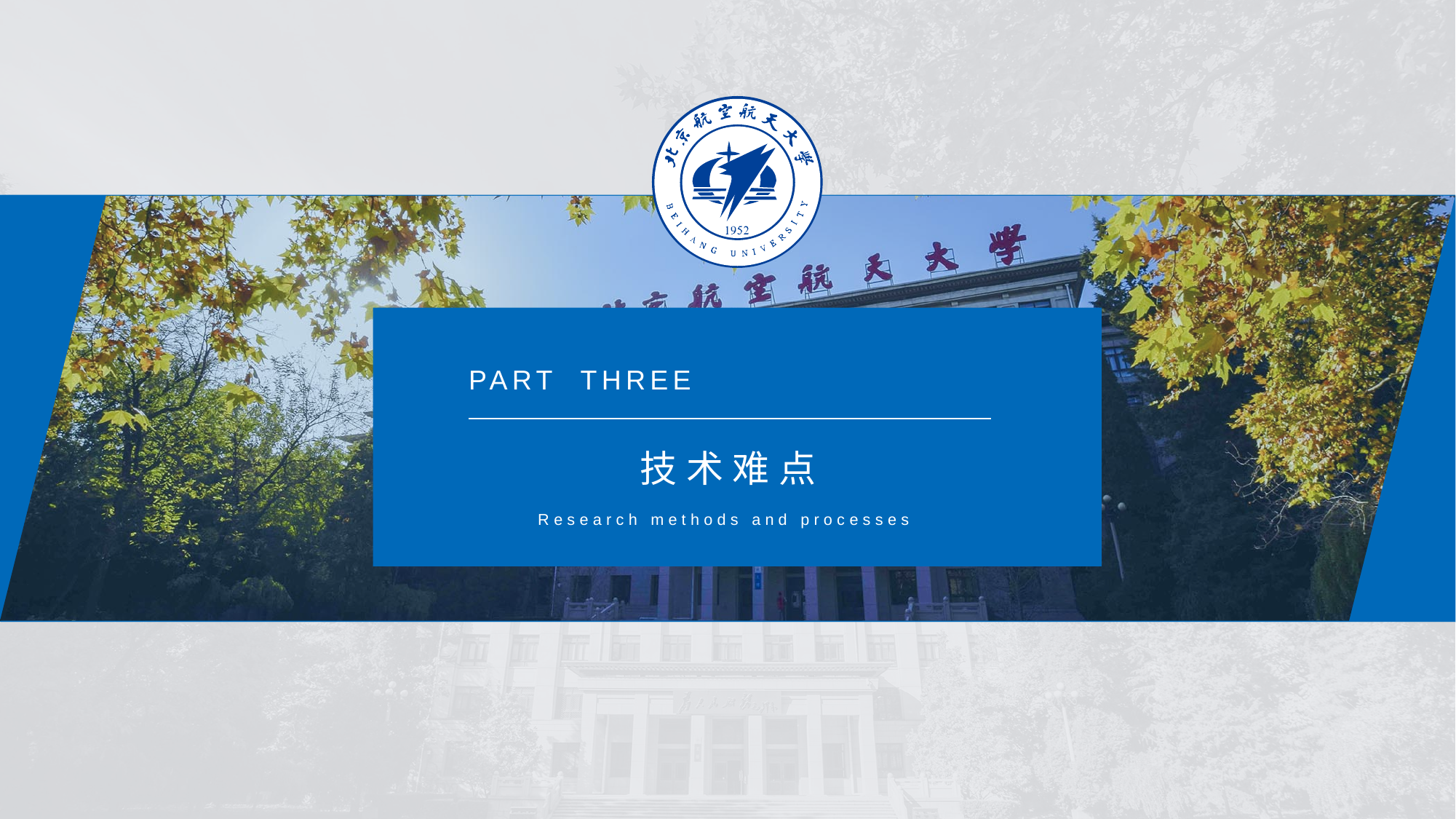

PART  THREE

技术难点
Research methods and processes